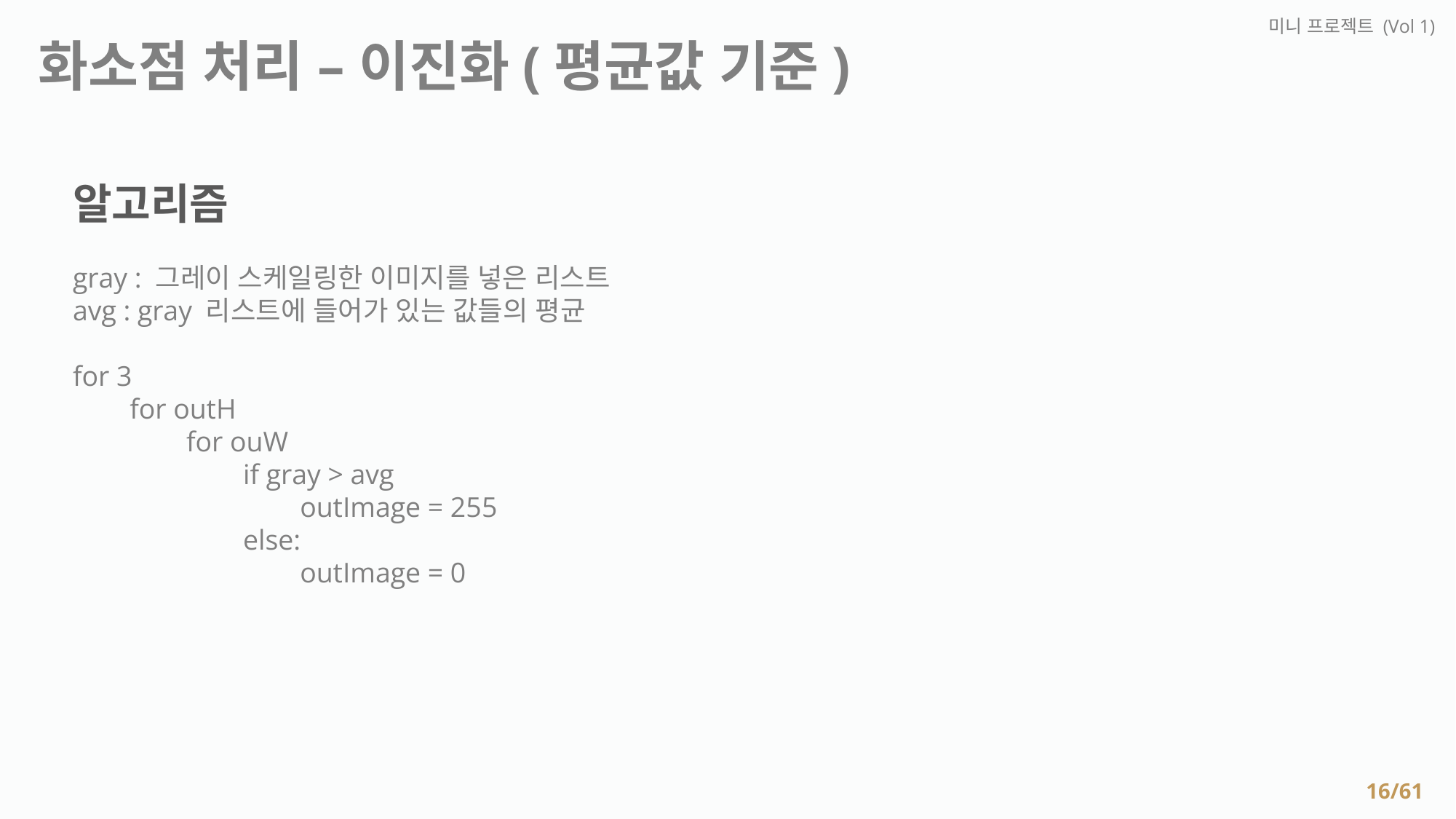

미니 프로젝트 (Vol 1)
 화소점 처리 – 이진화(평균값 기준)
알고리즘

gray : 그레이 스케일링한 이미지를 넣은 리스트
avg : gray 리스트에 들어가 있는 값들의 평균

for 3
        for outH
                for ouW
                        if gray > avg
                                outImage = 255
                        else:
                                outImage = 0
16/61